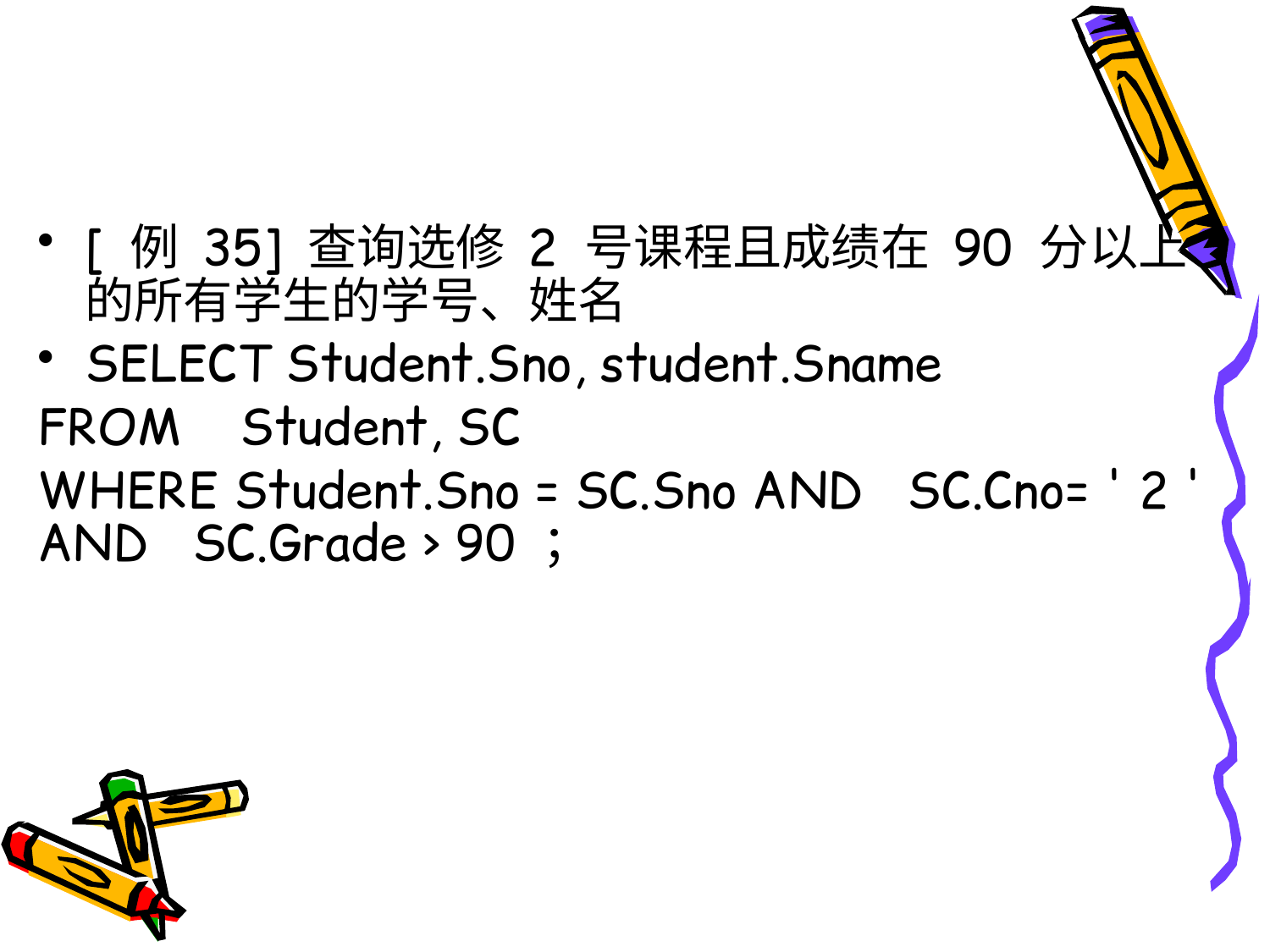

#
[ 例 35] 查询选修 2 号课程且成绩在 90 分以上的所有学生的学号、姓名
SELECT Student.Sno, student.Sname
FROM    Student, SC
WHERE Student.Sno = SC.Sno AND   SC.Cno= ' 2 ' AND   SC.Grade > 90 ；